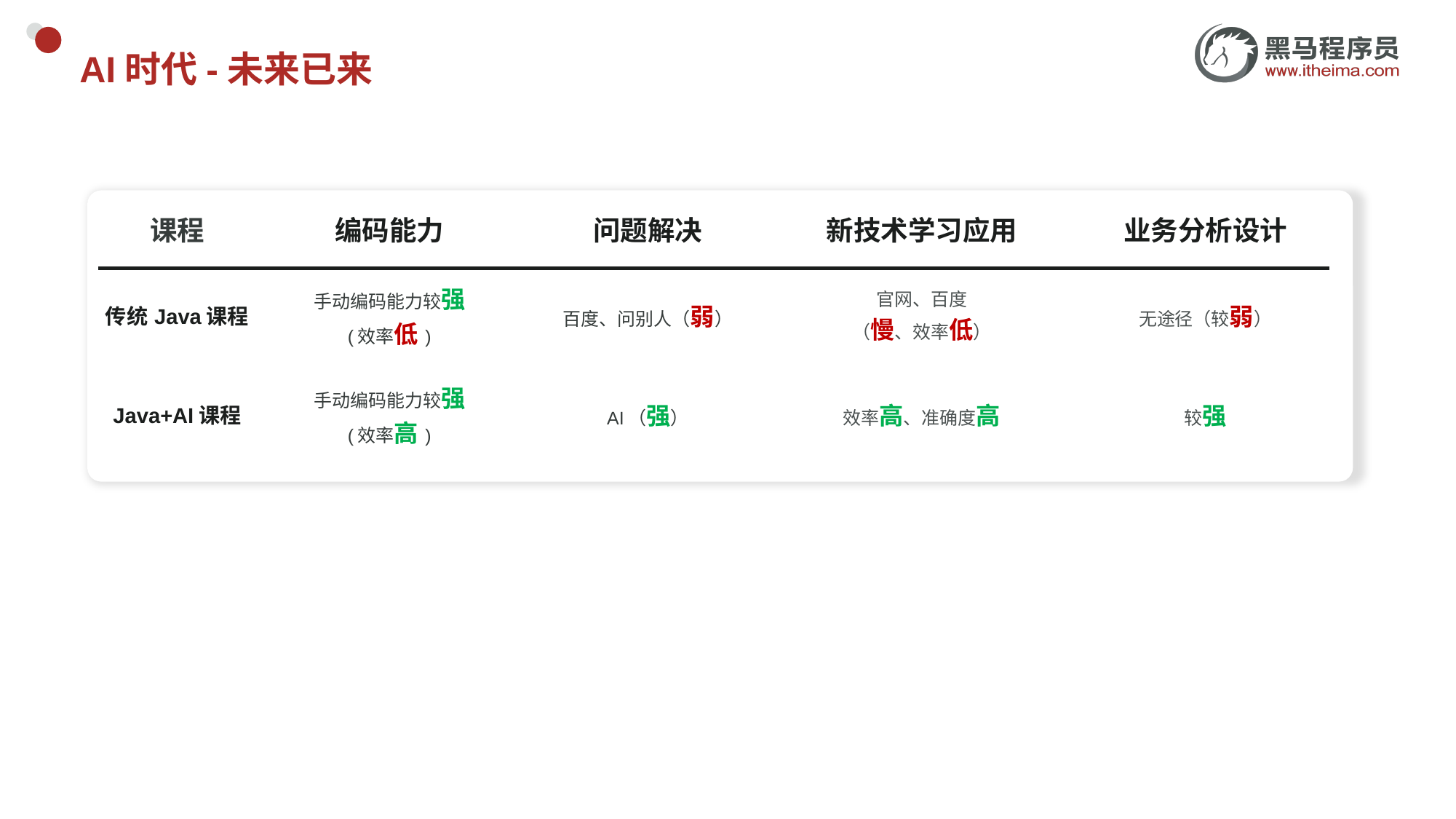

# AI时代-未来已来

| 课程 | 编码能力 | 问题解决 | 新技术学习应用 | 业务分析设计 |
| --- | --- | --- | --- | --- |
| 传统Java课程 | 手动编码能力较强 (效率低) | 百度、问别人（弱） | 官网、百度 （慢、效率低） | 无途径（较弱） |
| Java+AI课程 | 手动编码能力较强 (效率高) | AI（强） | 效率高、准确度高 | 较强 |